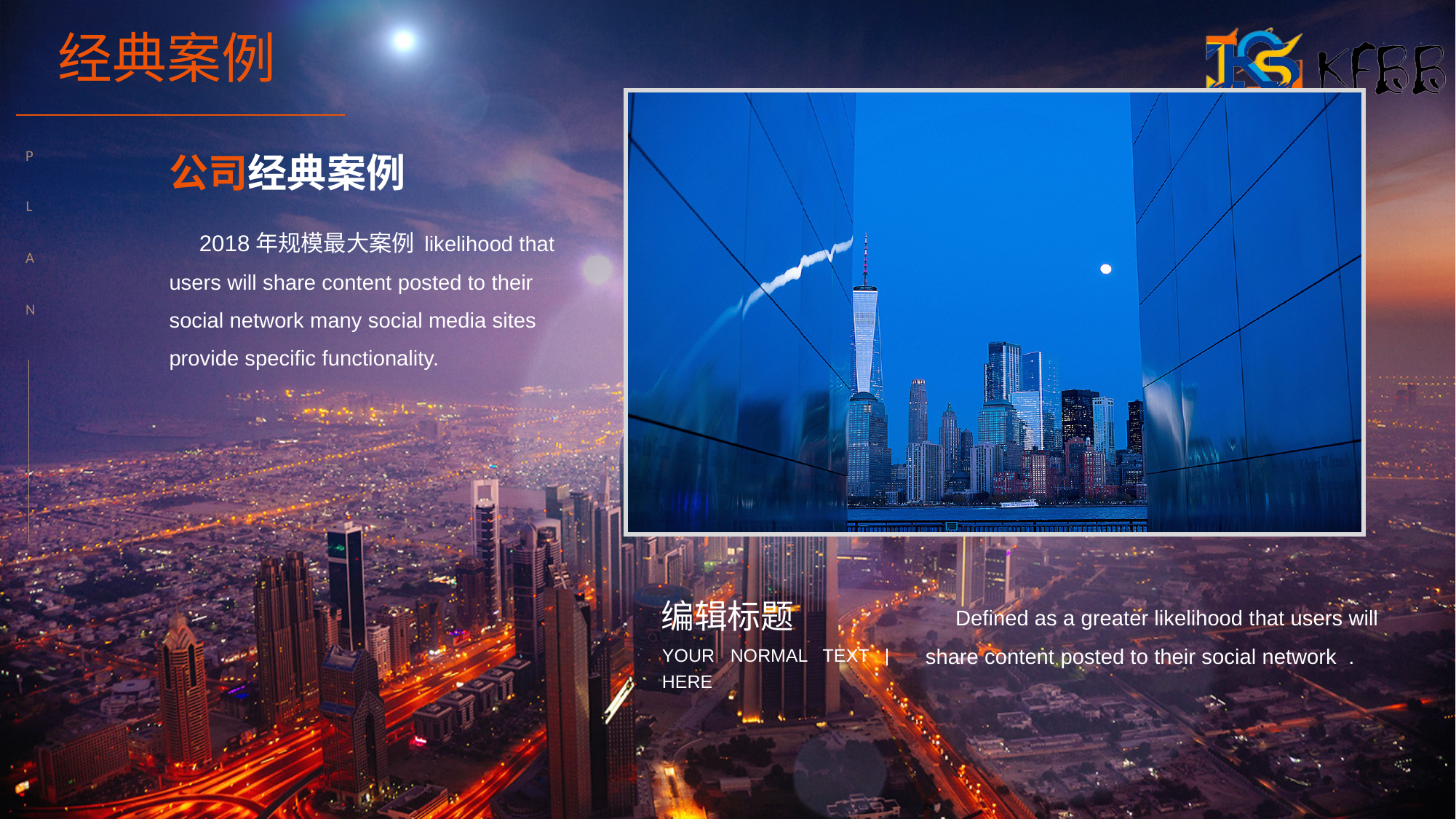

经典案例

P
 L
A
N
公司经典案例

     2018年规模最大案例 likelihood that users will share content posted to their social network many social media sites provide specific functionality.
POINT TITLE
YOUR NORMAL TEXT | HERE

     Defined as a greater likelihood that users will share content posted to their social network  .
编辑标题
YOUR NORMAL TEXT | HERE